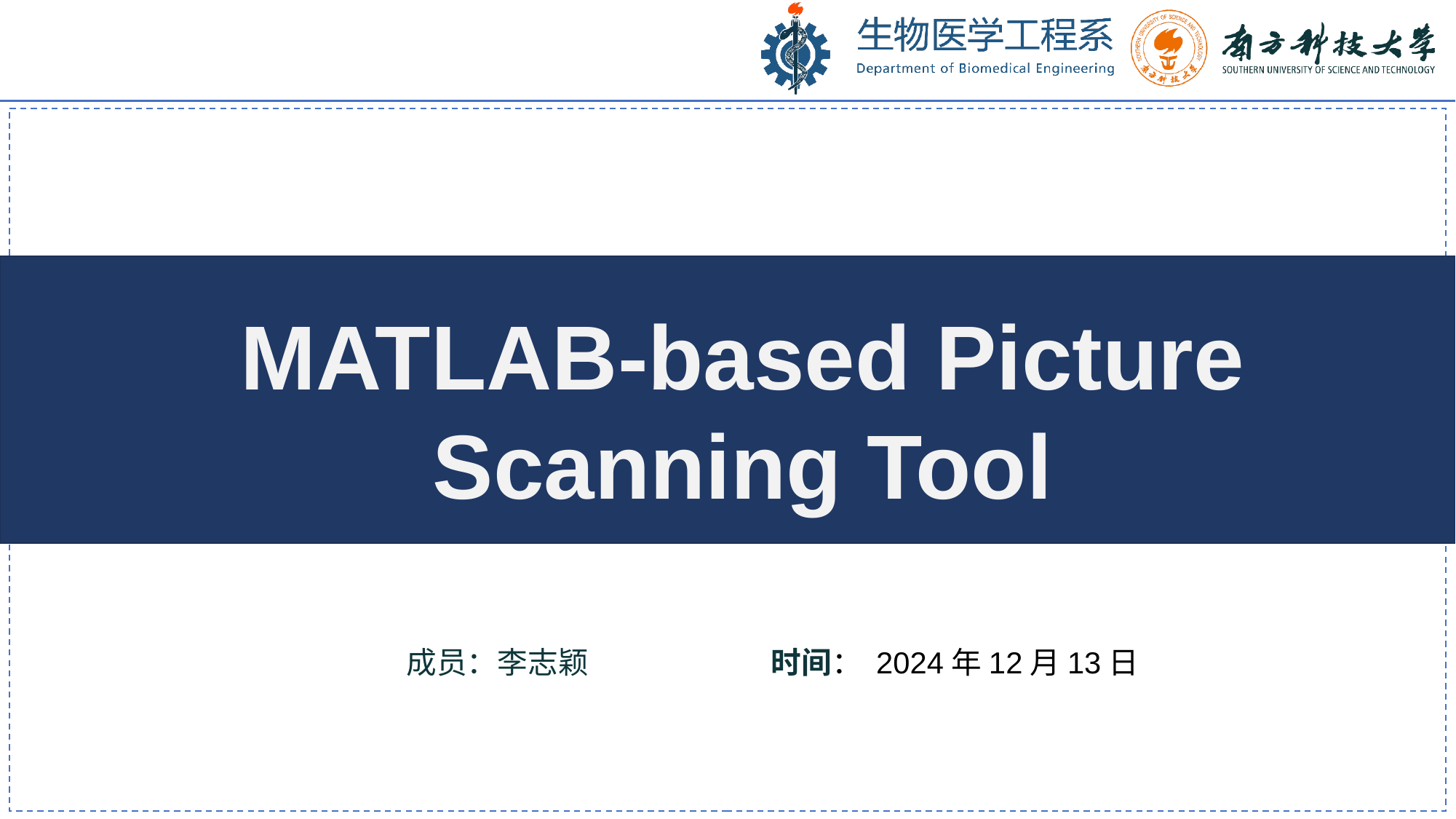

MATLAB-based Picture Scanning Tool
成员：李志颖
时间： 2024年12月13日